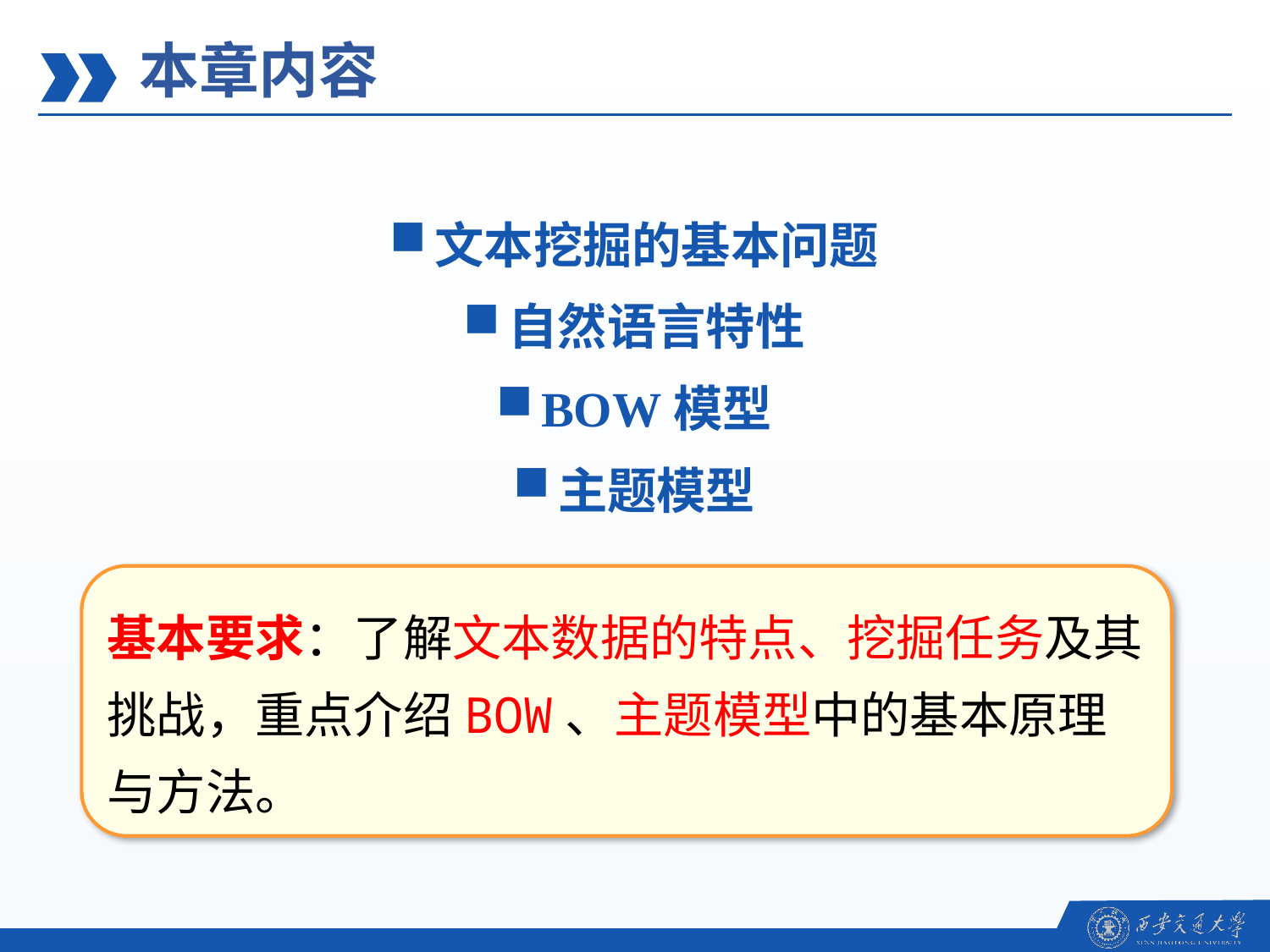

本章内容
文本挖掘的基本问题
自然语言特性
BOW模型
主题模型
基本要求：了解文本数据的特点、挖掘任务及其挑战，重点介绍BOW、主题模型中的基本原理与方法。